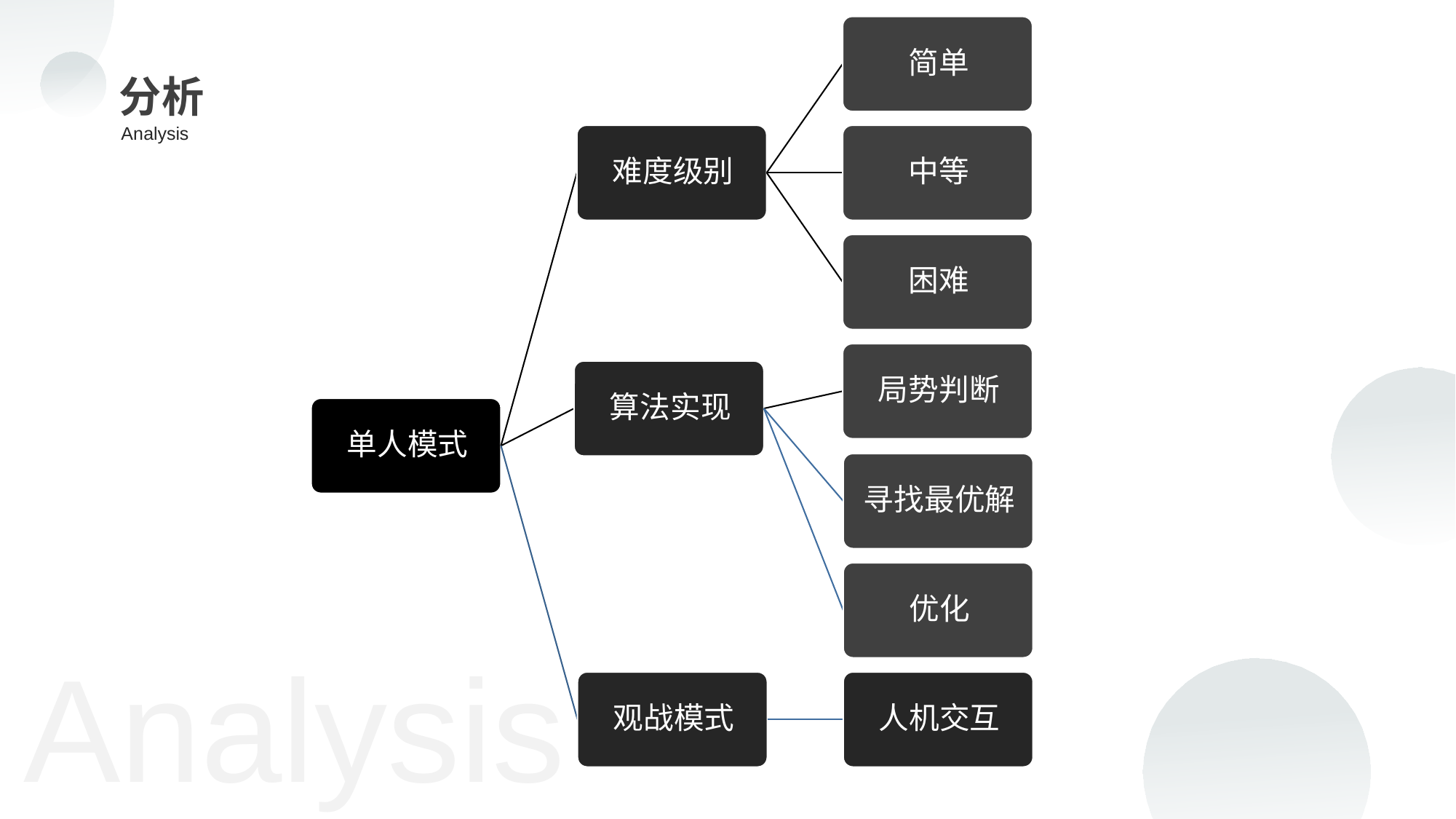

单人模式

难度级别

简单

中等

困难

算法实现

局势判断

寻找最优解

优化

观战模式

人机交互

分析
Analysis

Analysis